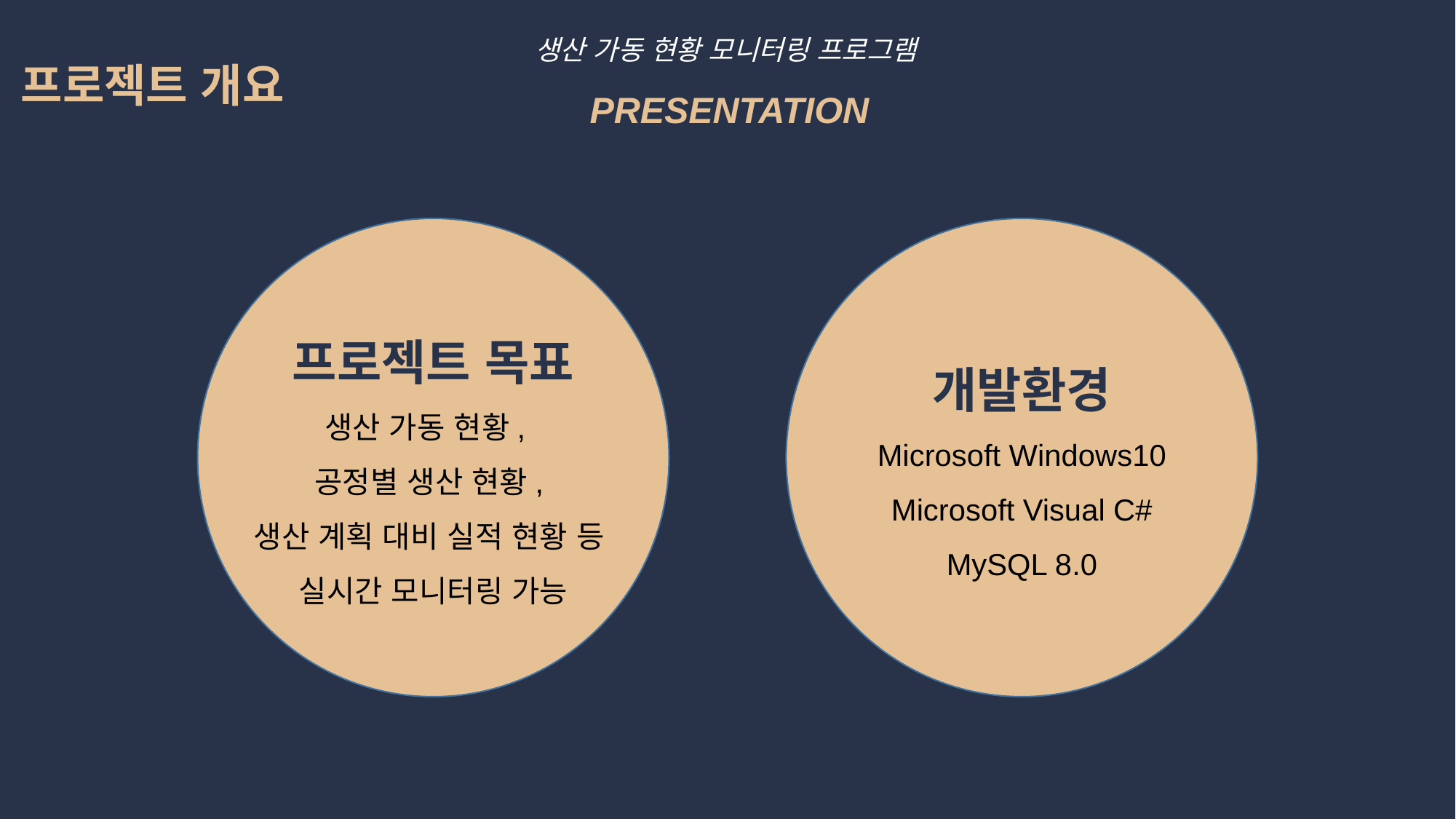

생산 가동 현황 모니터링 프로그램PRESENTATION
프로젝트 개요

프로젝트 목표
생산 가동 현황,
공정별 생산 현황,
생산 계획 대비 실적 현황 등
실시간 모니터링 가능
개발환경
Microsoft Windows10
Microsoft Visual C#
MySQL 8.0